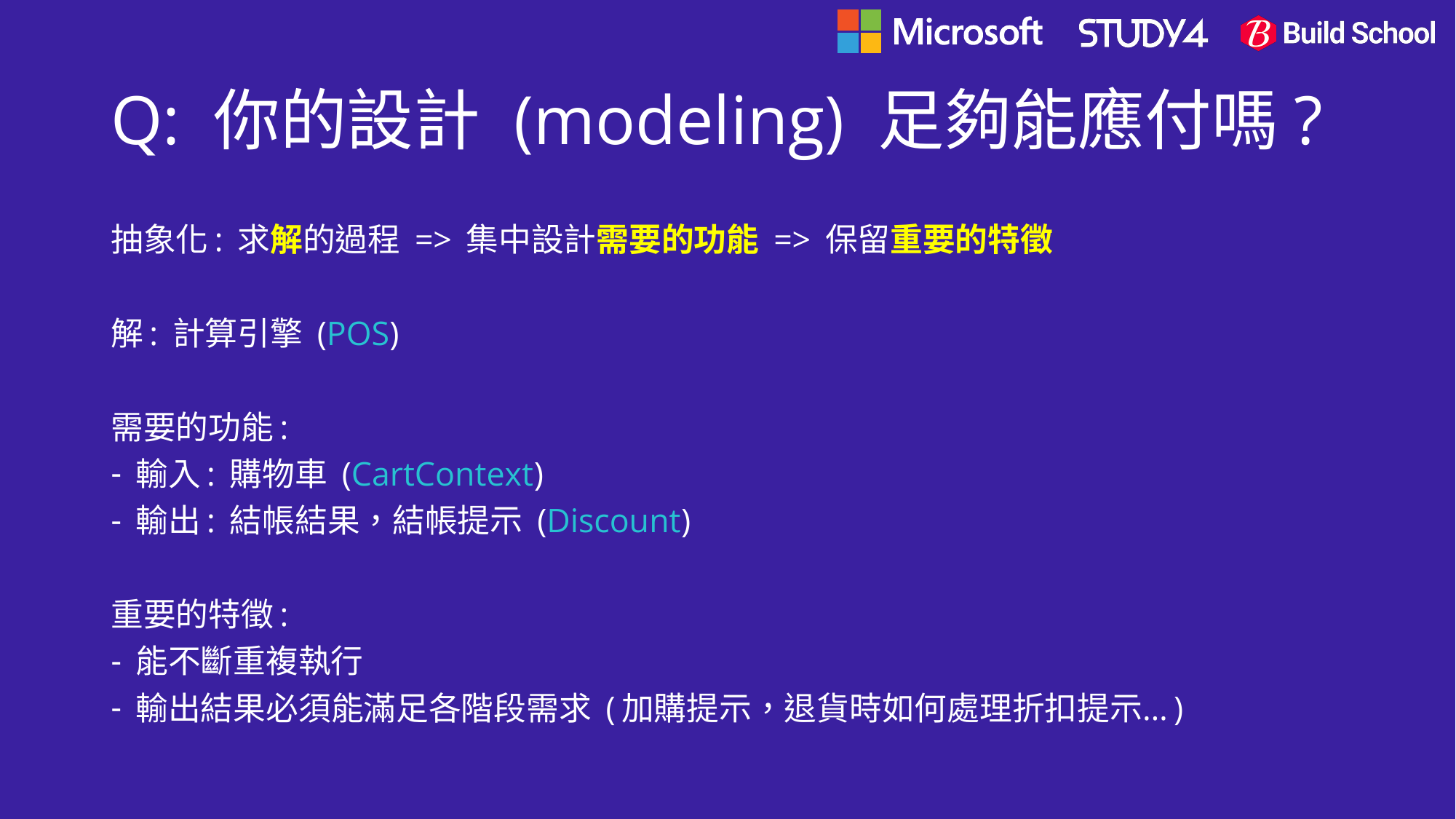

# Q: 你的設計 (modeling) 足夠能應付嗎?
抽象化: 求解的過程 => 集中設計需要的功能 => 保留重要的特徵

解: 計算引擎 (POS)

需要的功能:
輸入: 購物車 (CartContext)
輸出: 結帳結果，結帳提示 (Discount)

重要的特徵:
能不斷重複執行
輸出結果必須能滿足各階段需求 (加購提示，退貨時如何處理折扣提示…)